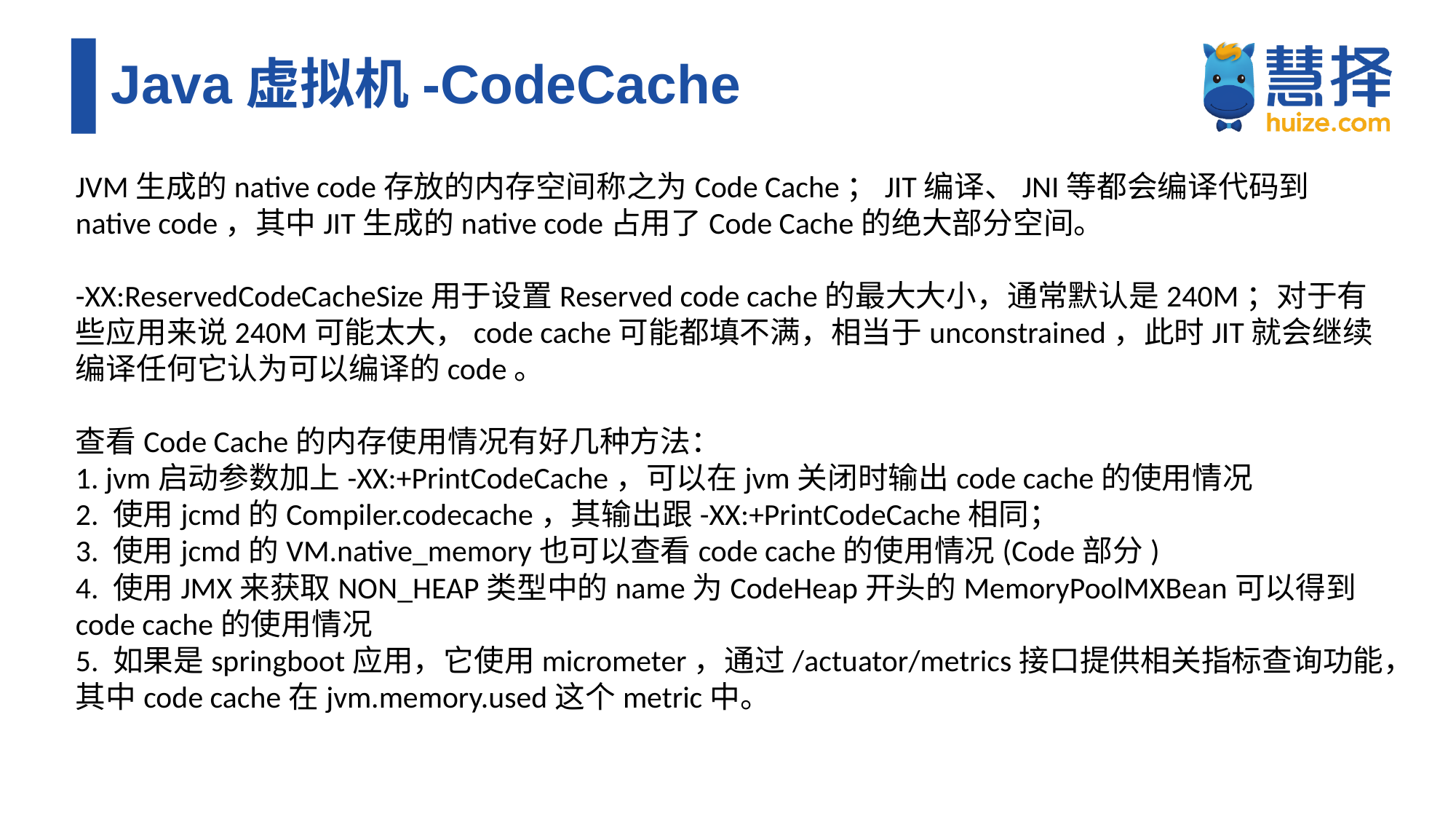

# Java虚拟机-CodeCache
JVM生成的native code存放的内存空间称之为Code Cache；JIT编译、JNI等都会编译代码到native code，其中JIT生成的native code占用了Code Cache的绝大部分空间。

-XX:ReservedCodeCacheSize用于设置Reserved code cache的最大大小，通常默认是240M；对于有些应用来说240M可能太大，code cache可能都填不满，相当于unconstrained，此时JIT就会继续编译任何它认为可以编译的code。

查看Code Cache的内存使用情况有好几种方法：
1. jvm启动参数加上-XX:+PrintCodeCache，可以在jvm关闭时输出code cache的使用情况
2. 使用jcmd的Compiler.codecache，其输出跟-XX:+PrintCodeCache相同；
3. 使用jcmd的VM.native_memory也可以查看code cache的使用情况(Code部分)
4. 使用JMX来获取NON_HEAP类型中的name为CodeHeap开头的MemoryPoolMXBean可以得到code cache的使用情况
5. 如果是springboot应用，它使用micrometer，通过/actuator/metrics接口提供相关指标查询功能，其中code cache在jvm.memory.used这个metric中。